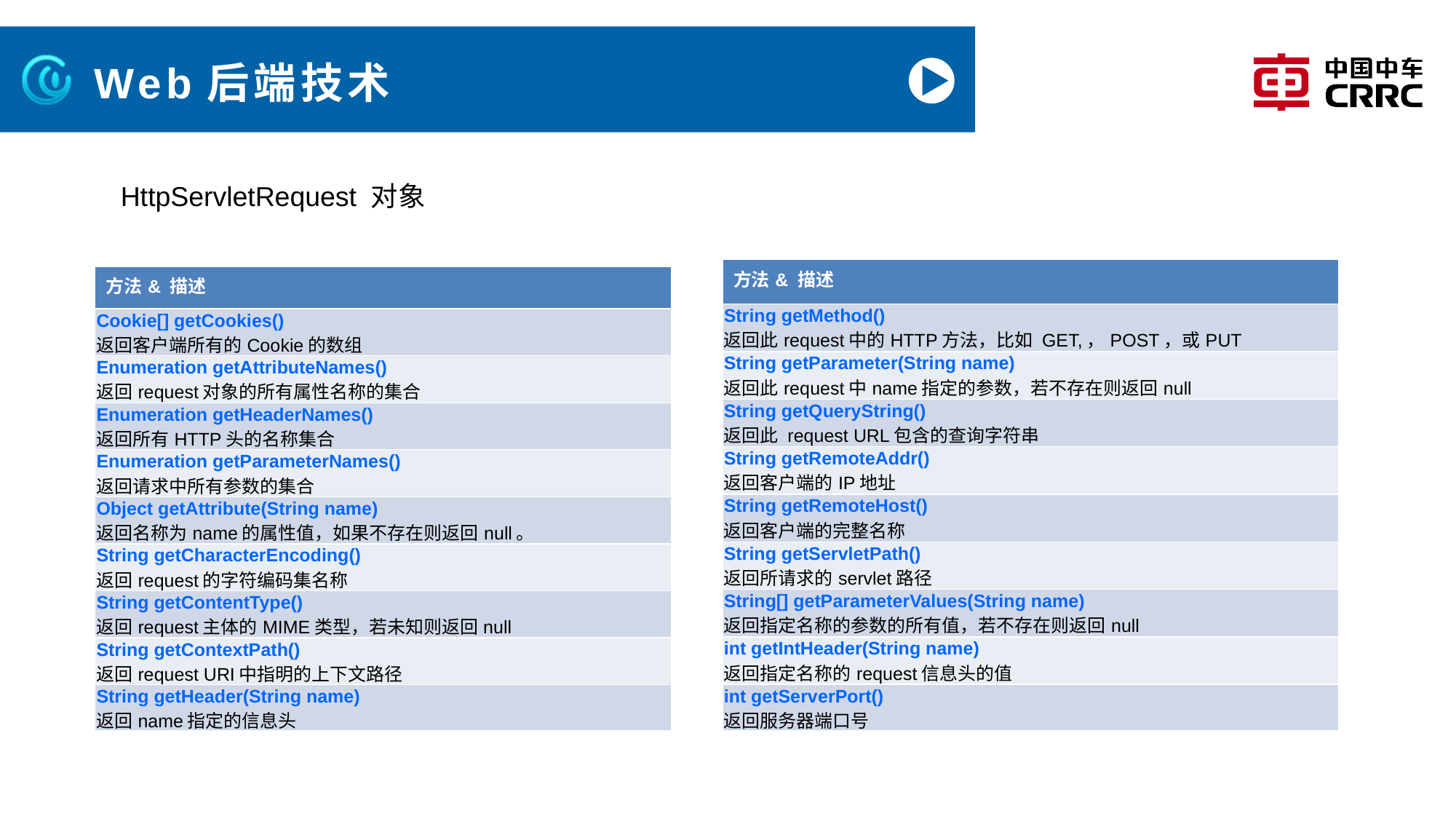

# Web后端技术

HttpServletRequest 对象

| 方法& 描述 |
| --- |
| String getMethod() 返回此request中的HTTP方法，比如 GET,，POST，或PUT |
| String getParameter(String name) 返回此request中name指定的参数，若不存在则返回null |
| String getQueryString() 返回此 request URL包含的查询字符串 |
| String getRemoteAddr() 返回客户端的IP地址 |
| String getRemoteHost() 返回客户端的完整名称 |
| String getServletPath() 返回所请求的servlet路径 |
| String[] getParameterValues(String name) 返回指定名称的参数的所有值，若不存在则返回null |
| int getIntHeader(String name) 返回指定名称的request信息头的值 |
| int getServerPort() 返回服务器端口号 |
| 方法& 描述 |
| --- |
| Cookie[] getCookies() 返回客户端所有的Cookie的数组 |
| Enumeration getAttributeNames() 返回request对象的所有属性名称的集合 |
| Enumeration getHeaderNames() 返回所有HTTP头的名称集合 |
| Enumeration getParameterNames() 返回请求中所有参数的集合 |
| Object getAttribute(String name) 返回名称为name的属性值，如果不存在则返回null。 |
| String getCharacterEncoding() 返回request的字符编码集名称 |
| String getContentType() 返回request主体的MIME类型，若未知则返回null |
| String getContextPath() 返回request URI中指明的上下文路径 |
| String getHeader(String name) 返回name指定的信息头 |
52